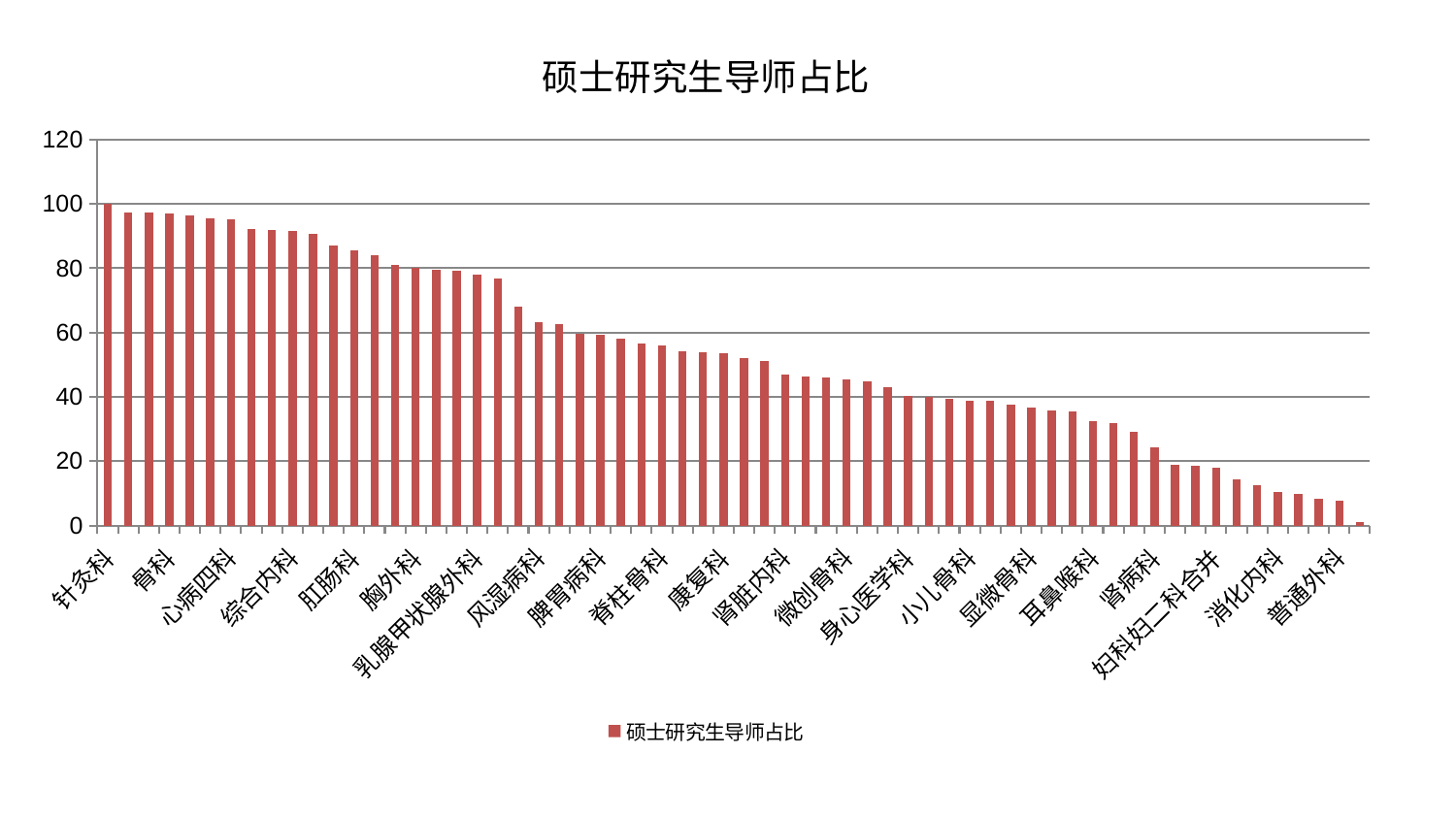

### Chart: 硕士研究生导师占比

| Category | 硕士研究生导师占比 |
|---|---|
| 针灸科 | 100.0 |
| 内分泌科 | 97.40625774819797 |
| 脾胃科消化科合并 | 97.22191345469587 |
| 骨科 | 97.10448334940153 |
| 西区重症医学科 | 96.34670519255853 |
| 肿瘤内科 | 95.47512263774584 |
| 心病四科 | 95.1749514303262 |
| 泌尿外科 | 92.25986778432674 |
| 口腔科 | 91.93687445968197 |
| 综合内科 | 91.69400634648929 |
| 关节骨科 | 90.77248345818523 |
| 脑病一科 | 86.9913246692913 |
| 肛肠科 | 85.55918342221052 |
| 中医经典科 | 83.95287378135157 |
| 皮肤科 | 81.12027912081265 |
| 胸外科 | 80.0398726922959 |
| 心病一科 | 79.68559349183862 |
| 周围血管科 | 79.26095821977624 |
| 乳腺甲状腺外科 | 78.00164553251344 |
| 血液科 | 76.95699602058016 |
| 眼科 | 68.09680656667034 |
| 风湿病科 | 63.24867261315296 |
| 东区重症医学科 | 62.7315939628913 |
| 妇科 | 59.67625198018652 |
| 脾胃病科 | 59.31588226791882 |
| 东区肾病科 | 57.96524713008293 |
| 老年医学科 | 56.53606692922272 |
| 脊柱骨科 | 56.06411338277323 |
| 妇二科 | 54.12267955180175 |
| 推拿科 | 53.95437141213827 |
| 康复科 | 53.54408303516059 |
| 呼吸内科 | 51.94744961812161 |
| 肝胆外科 | 51.18030978572307 |
| 肾脏内科 | 47.04969657747569 |
| 男科 | 46.21690571559937 |
| 治未病中心 | 46.06954495705184 |
| 微创骨科 | 45.294787178365645 |
| 脑病三科 | 44.837164319768206 |
| 小儿推拿科 | 42.880458386299004 |
| 身心医学科 | 40.23954581921036 |
| 产科 | 39.96102098064269 |
| 心血管内科 | 39.38487689771395 |
| 小儿骨科 | 38.93019534074908 |
| 医院 | 38.90914346338973 |
| 心病三科 | 37.485602321924304 |
| 显微骨科 | 36.77699203643759 |
| 神经内科 | 35.86369970229875 |
| 创伤骨科 | 35.55002226794891 |
| 耳鼻喉科 | 32.590569274654364 |
| 运动损伤骨科 | 31.929780755339788 |
| 脑病二科 | 29.039200187583322 |
| 肾病科 | 24.19997709715426 |
| 中医外治中心 | 18.91807486549054 |
| 儿科 | 18.704907225138577 |
| 妇科妇二科合并 | 17.85626325718987 |
| 心病二科 | 14.418595129085244 |
| 肝病科 | 12.669455679593103 |
| 消化内科 | 10.295809713289254 |
| 神经外科 | 9.87993909098285 |
| 美容皮肤科 | 8.262322451644213 |
| 普通外科 | 7.552445265614608 |
| 重症医学科 | 0.9199315227964131 |
282